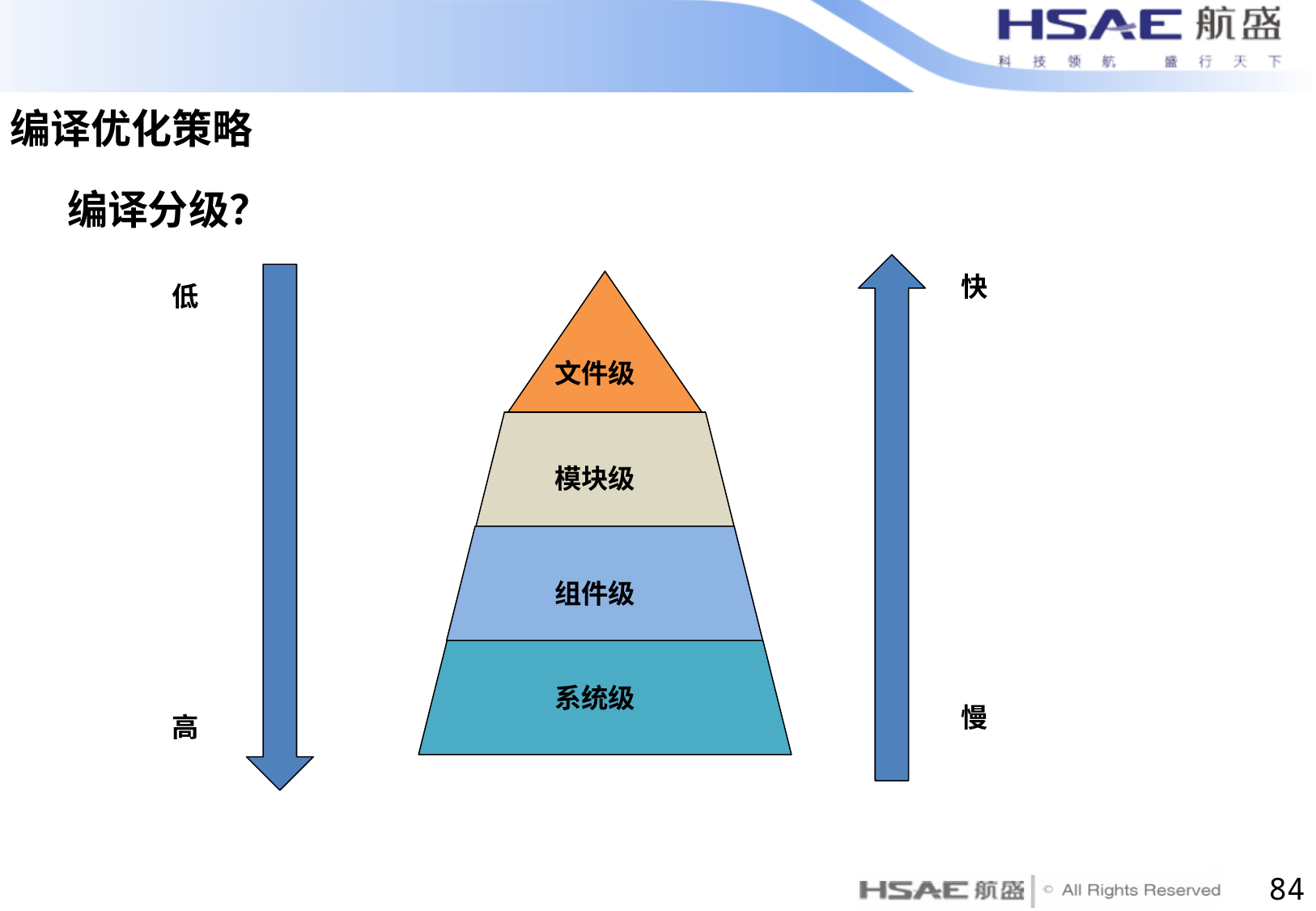

编译优化策略
编译分级？

快

低
文件级

模块级

组件级

系统级
慢
高